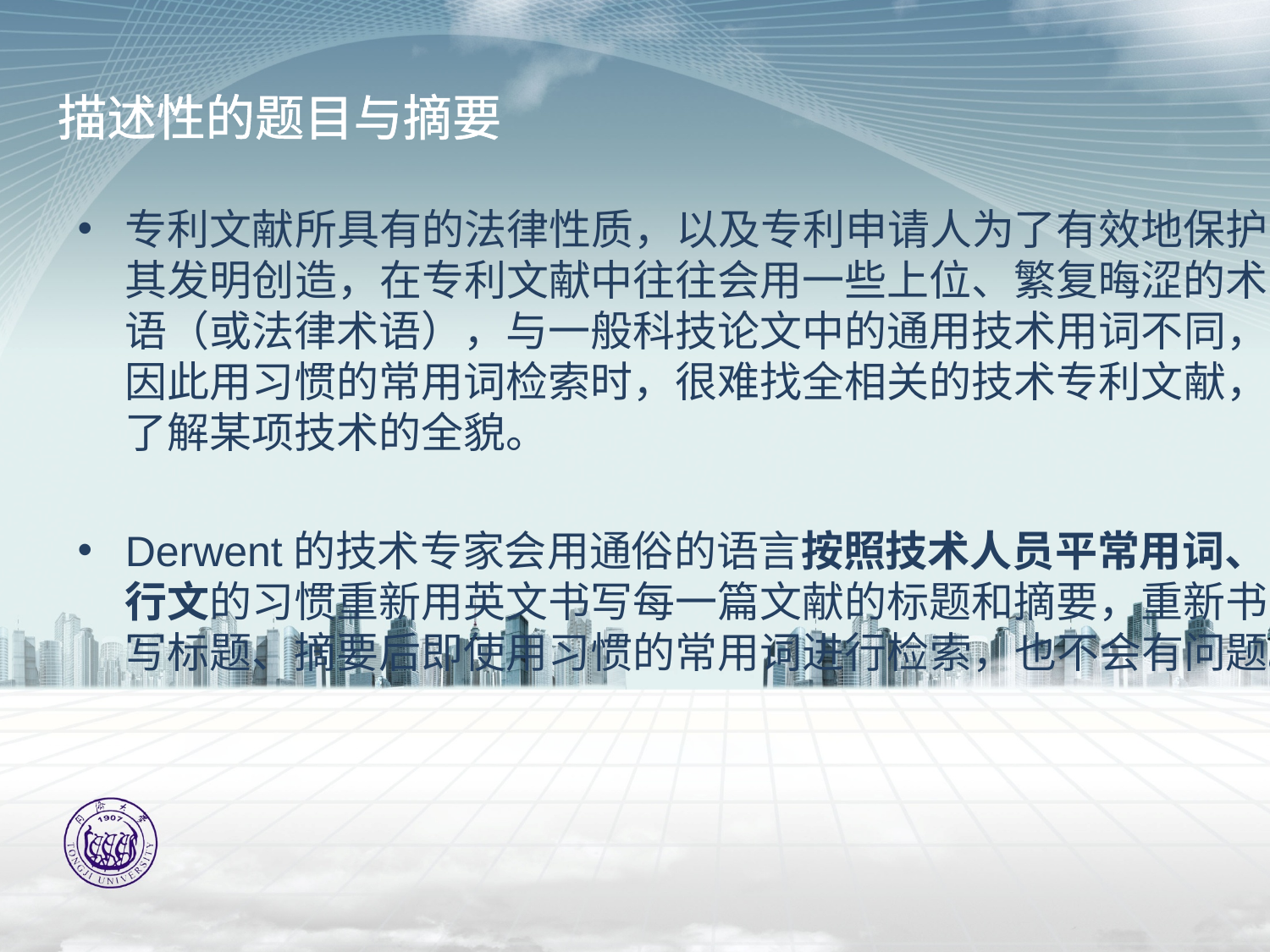

# 描述性的题目与摘要
专利文献所具有的法律性质，以及专利申请人为了有效地保护其发明创造，在专利文献中往往会用一些上位、繁复晦涩的术语（或法律术语），与一般科技论文中的通用技术用词不同，因此用习惯的常用词检索时，很难找全相关的技术专利文献，了解某项技术的全貌。

Derwent的技术专家会用通俗的语言按照技术人员平常用词、行文的习惯重新用英文书写每一篇文献的标题和摘要，重新书写标题、摘要后即使用习惯的常用词进行检索，也不会有问题。